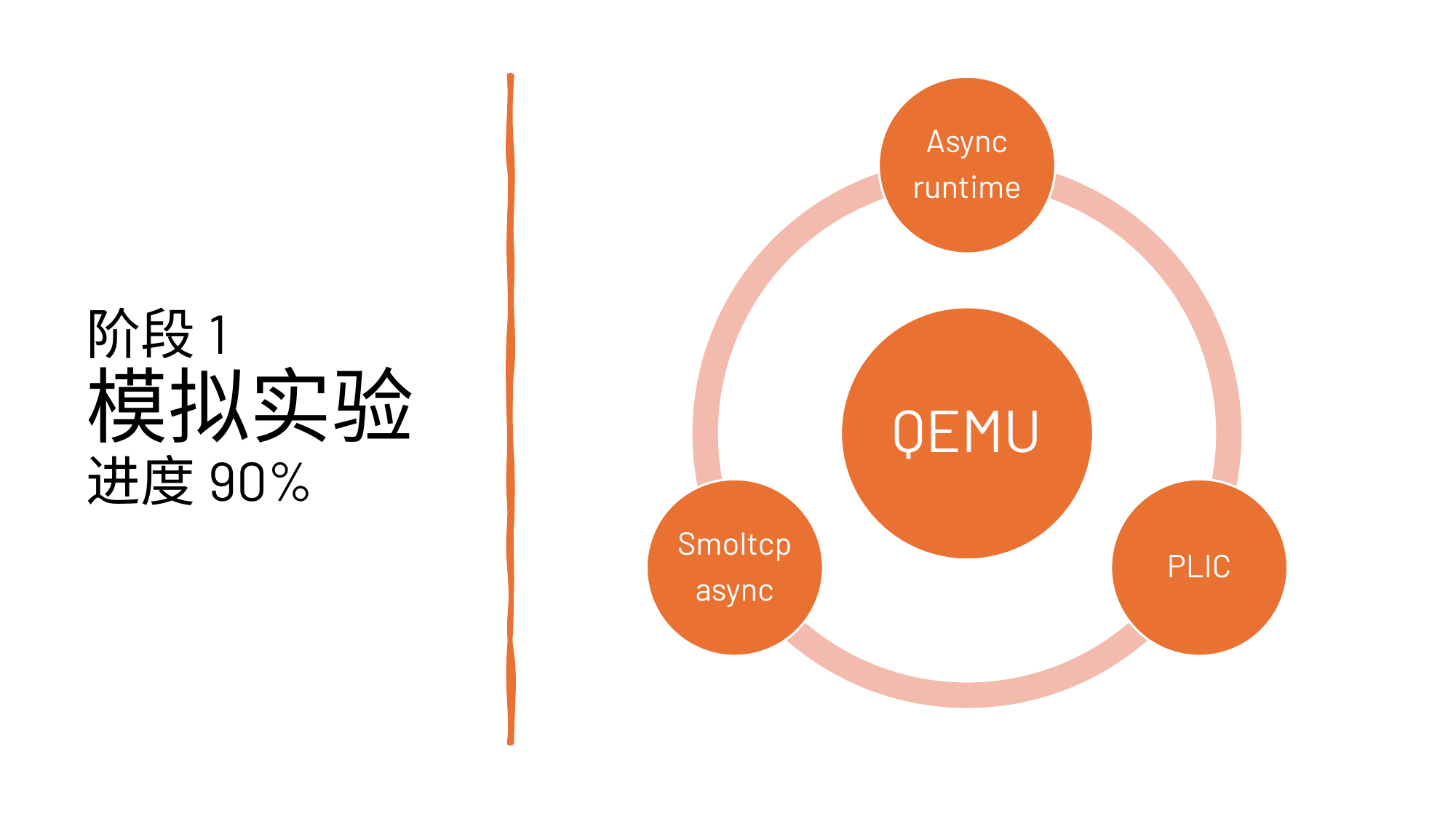

# 阶段1 模拟实验 进度90%
QEMU
Async
runtime
PLIC
Smoltcp
async